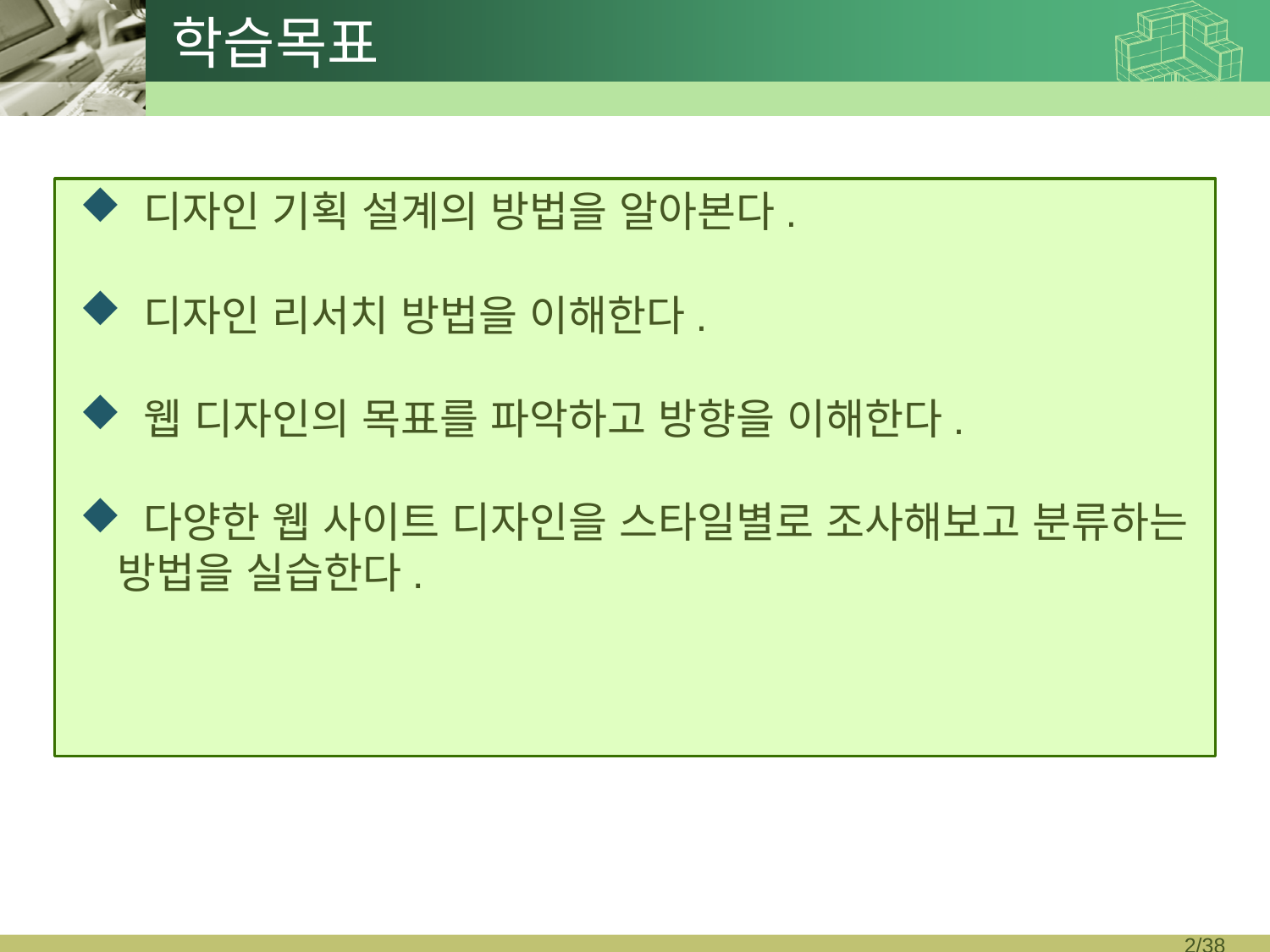

학습목표
 디자인 기획 설계의 방법을 알아본다.
 디자인 리서치 방법을 이해한다.
 웹 디자인의 목표를 파악하고 방향을 이해한다.
 다양한 웹 사이트 디자인을 스타일별로 조사해보고 분류하는 방법을 실습한다.